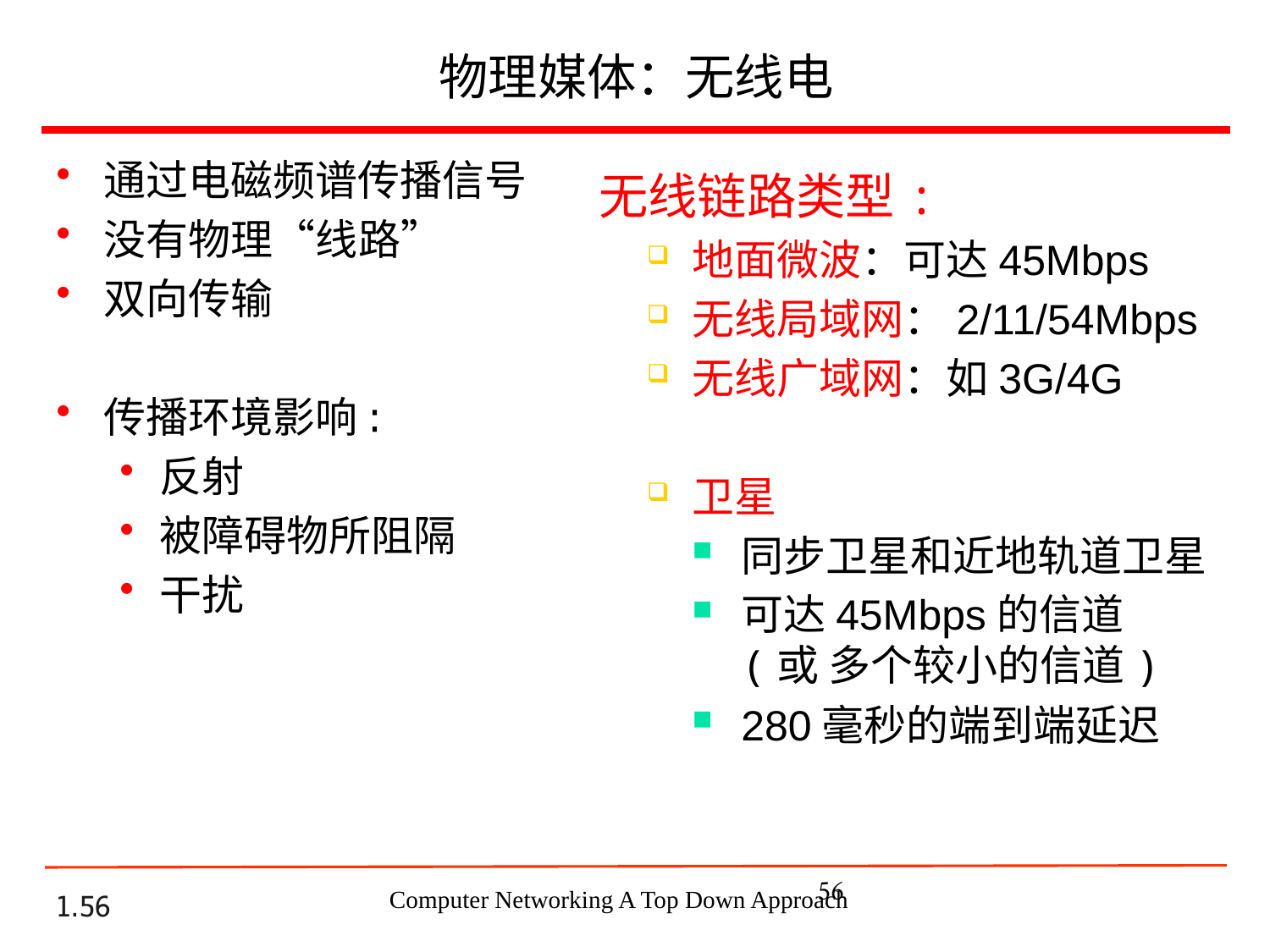

# 物理媒体：无线电
通过电磁频谱传播信号
没有物理“线路”
双向传输

传播环境影响:
反射
被障碍物所阻隔
干扰

无线链路类型:
地面微波：可达45Mbps
无线局域网：2/11/54Mbps
无线广域网：如3G/4G

卫星
同步卫星和近地轨道卫星
可达45Mbps的信道 (或 多个较小的信道)
280毫秒的端到端延迟
56